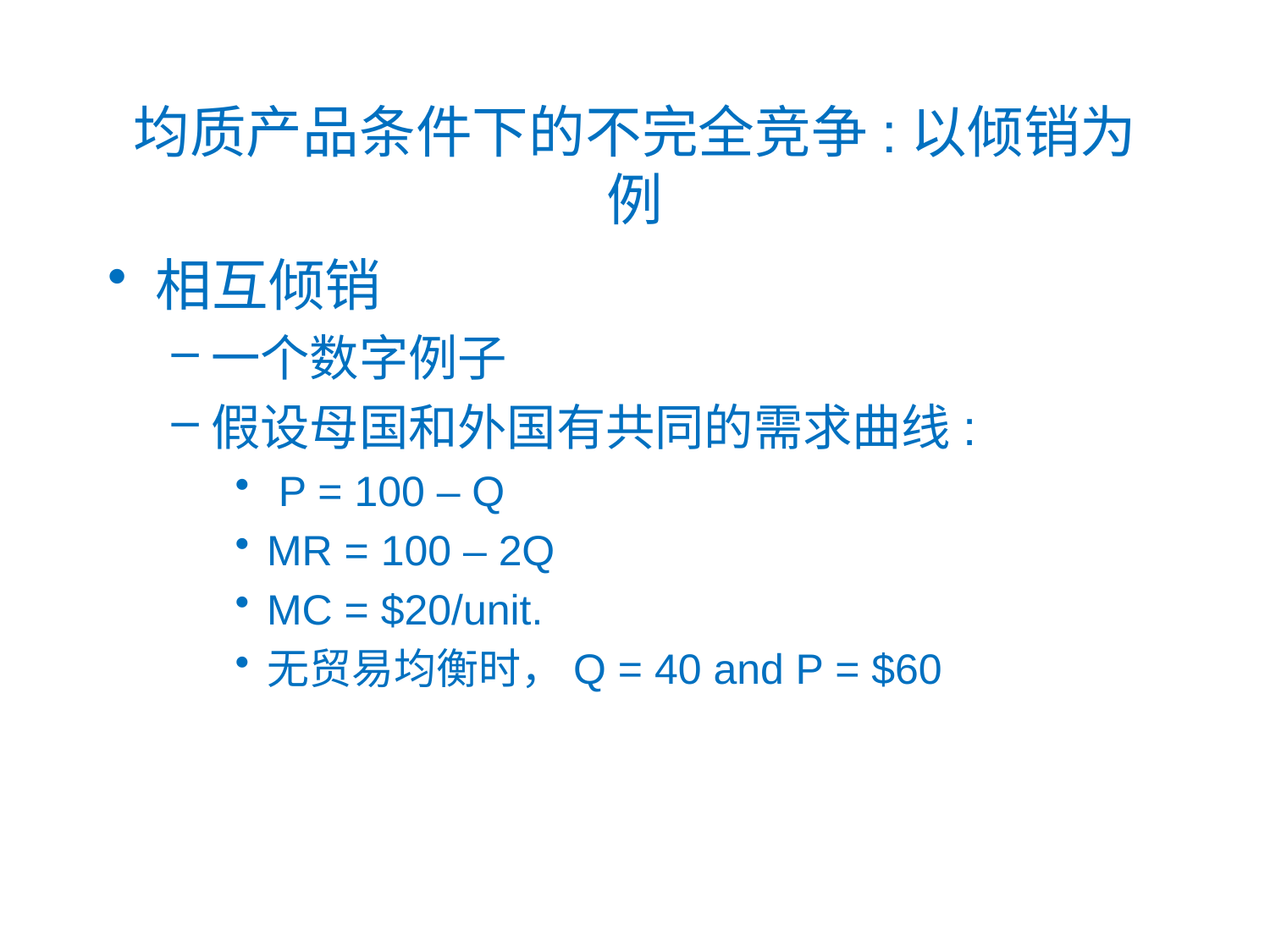

# 均质产品条件下的不完全竞争:以倾销为例
相互倾销
一个数字例子
假设母国和外国有共同的需求曲线:
 P = 100 – Q
MR = 100 – 2Q
MC = $20/unit.
无贸易均衡时，Q = 40 and P = $60